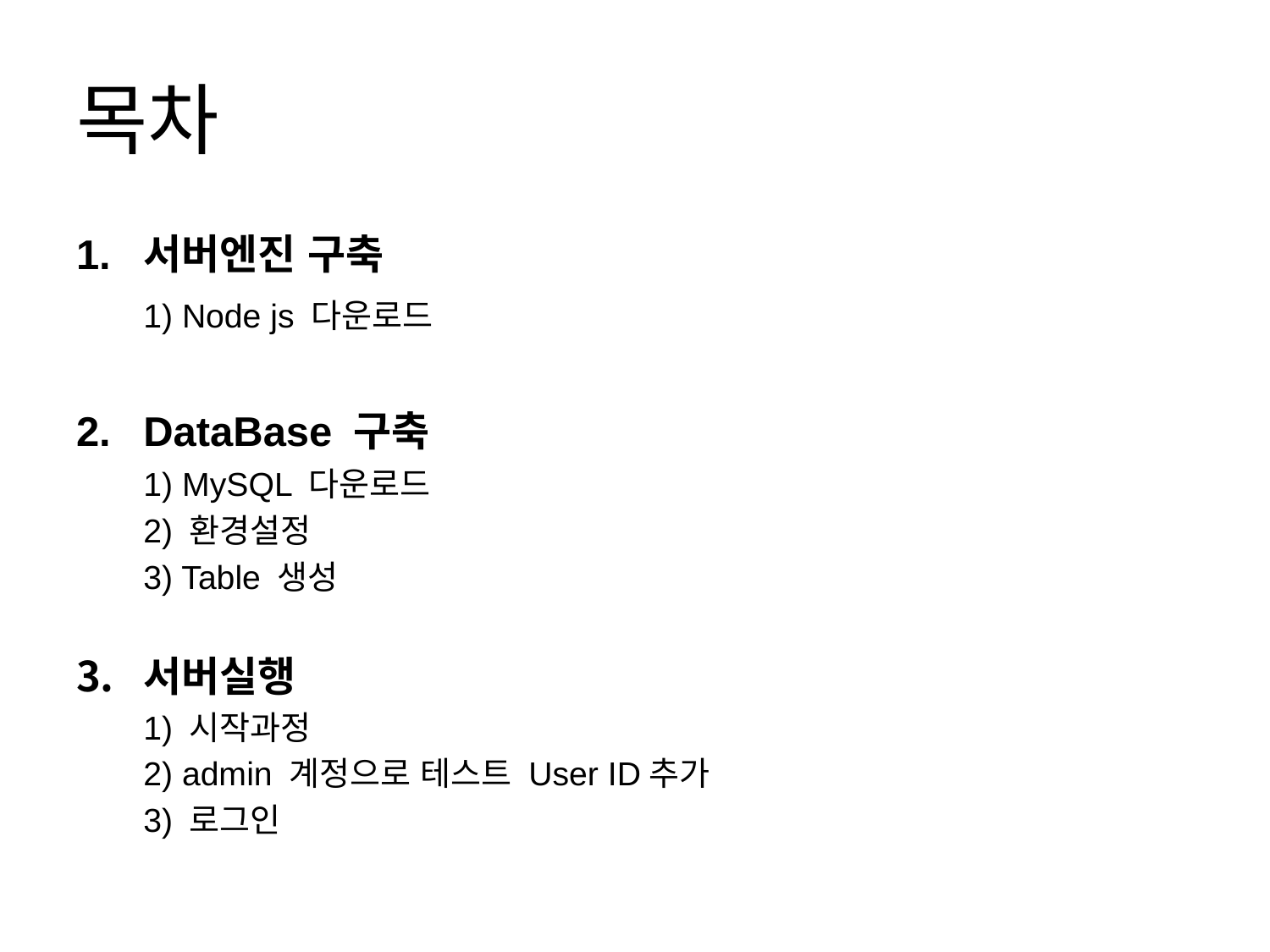

# 목차
1.	서버엔진 구축
	1) Node js 다운로드

2. 	DataBase 구축
	1) MySQL 다운로드
	2) 환경설정
	3) Table 생성

서버실행
	1) 시작과정
	2) admin 계정으로 테스트 User ID추가
	3) 로그인